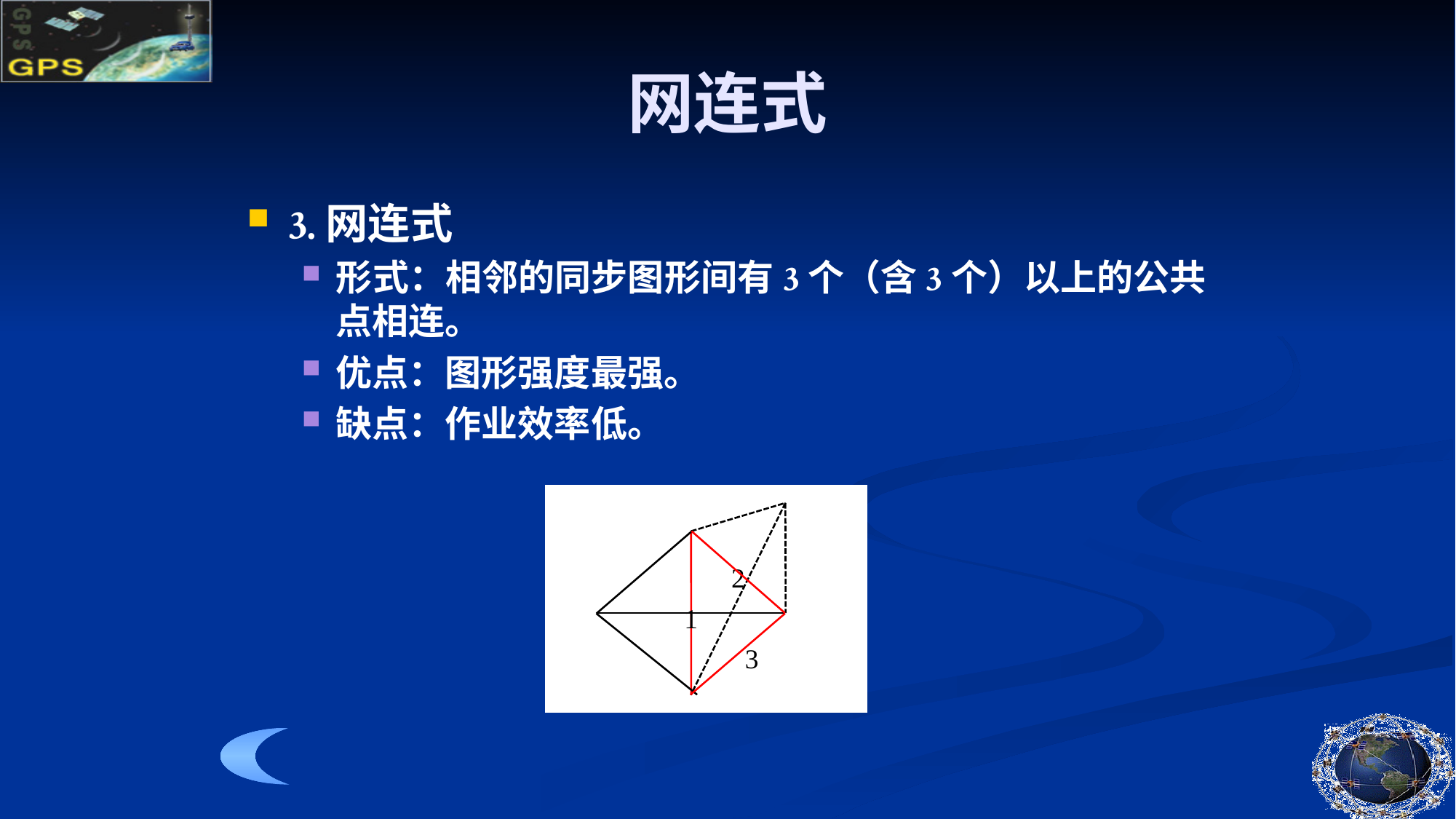

# 网连式
3.网连式
形式：相邻的同步图形间有3个（含3个）以上的公共点相连。
优点：图形强度最强。
缺点：作业效率低。

2

1

3